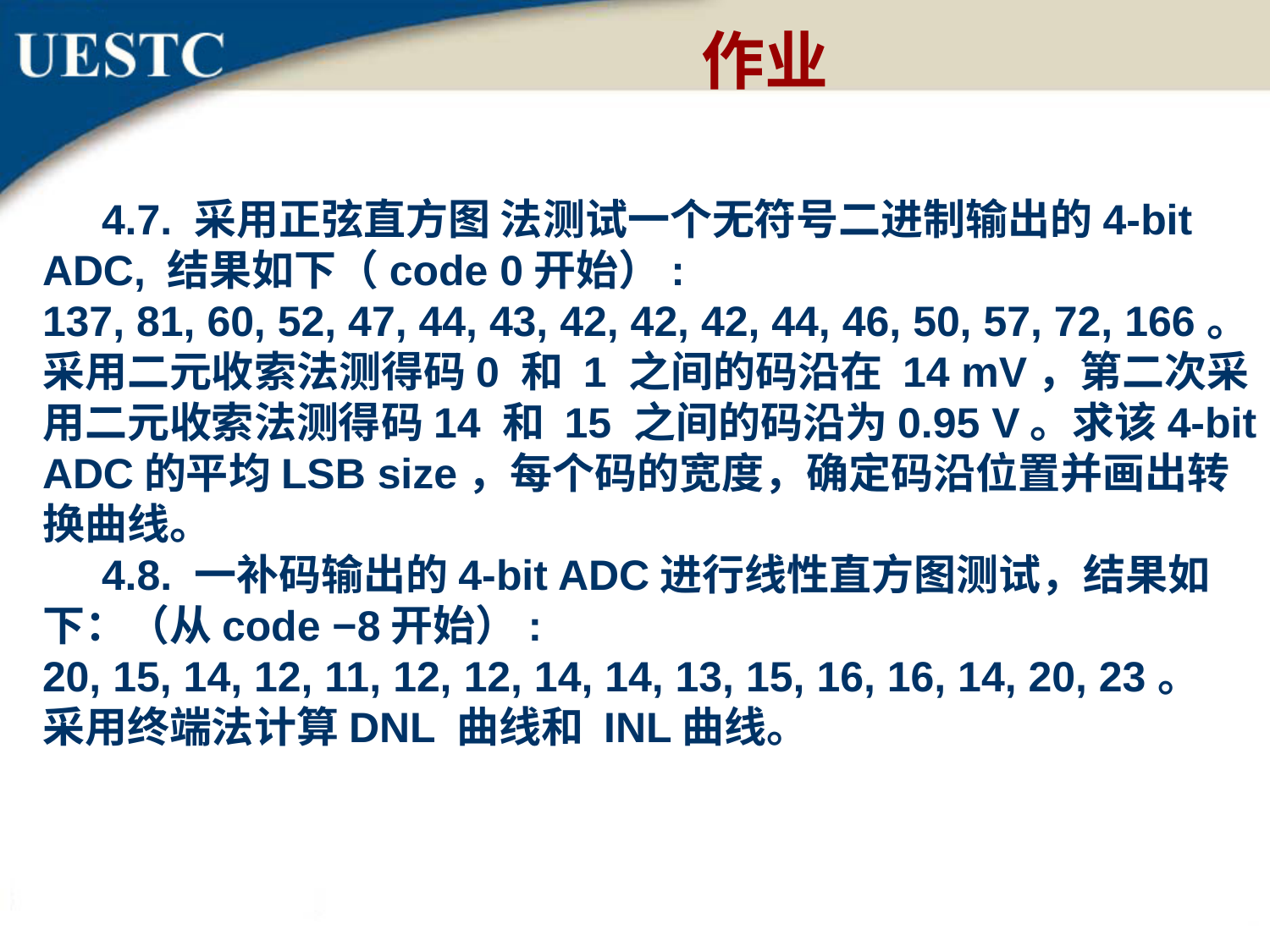

作业
     4.7. 采用正弦直方图 法测试一个无符号二进制输出的4-bit ADC, 结果如下（code 0开始）:
137, 81, 60, 52, 47, 44, 43, 42, 42, 42, 44, 46, 50, 57, 72, 166。
采用二元收索法测得码0 和 1 之间的码沿在 14 mV，第二次采用二元收索法测得码14 和 15 之间的码沿为0.95 V。求该4-bit ADC的平均LSB size，每个码的宽度，确定码沿位置并画出转换曲线。
     4.8. 一补码输出的4-bit ADC进行线性直方图测试，结果如下：（从code −8开始）:
20, 15, 14, 12, 11, 12, 12, 14, 14, 13, 15, 16, 16, 14, 20, 23。
采用终端法计算DNL 曲线和 INL曲线。